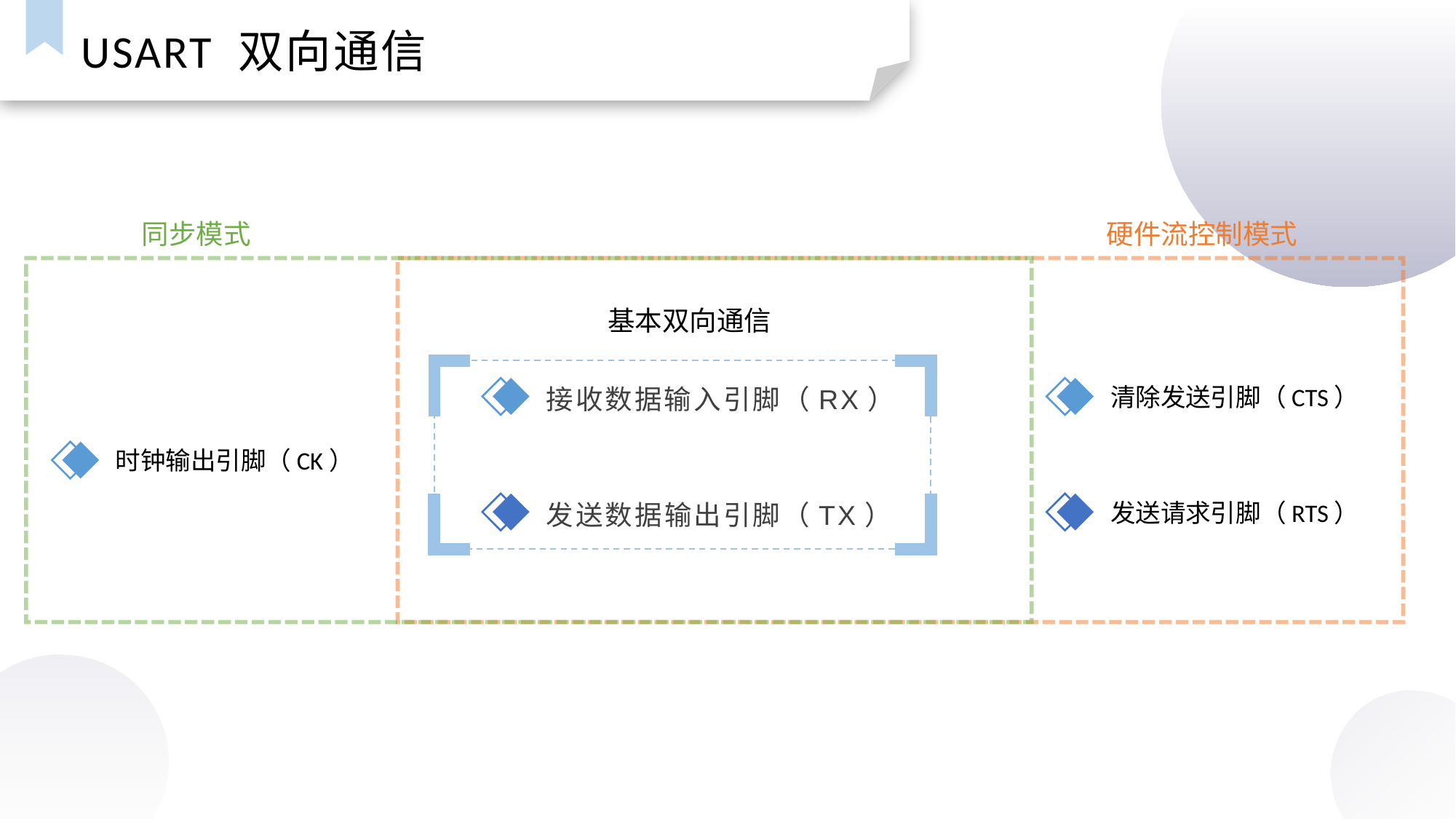

USART 双向通信
同步模式
硬件流控制模式

基本双向通信
接收数据输入引脚（RX）

发送数据输出引脚（TX）

清除发送引脚（CTS）

发送请求引脚（RTS）

时钟输出引脚（CK）